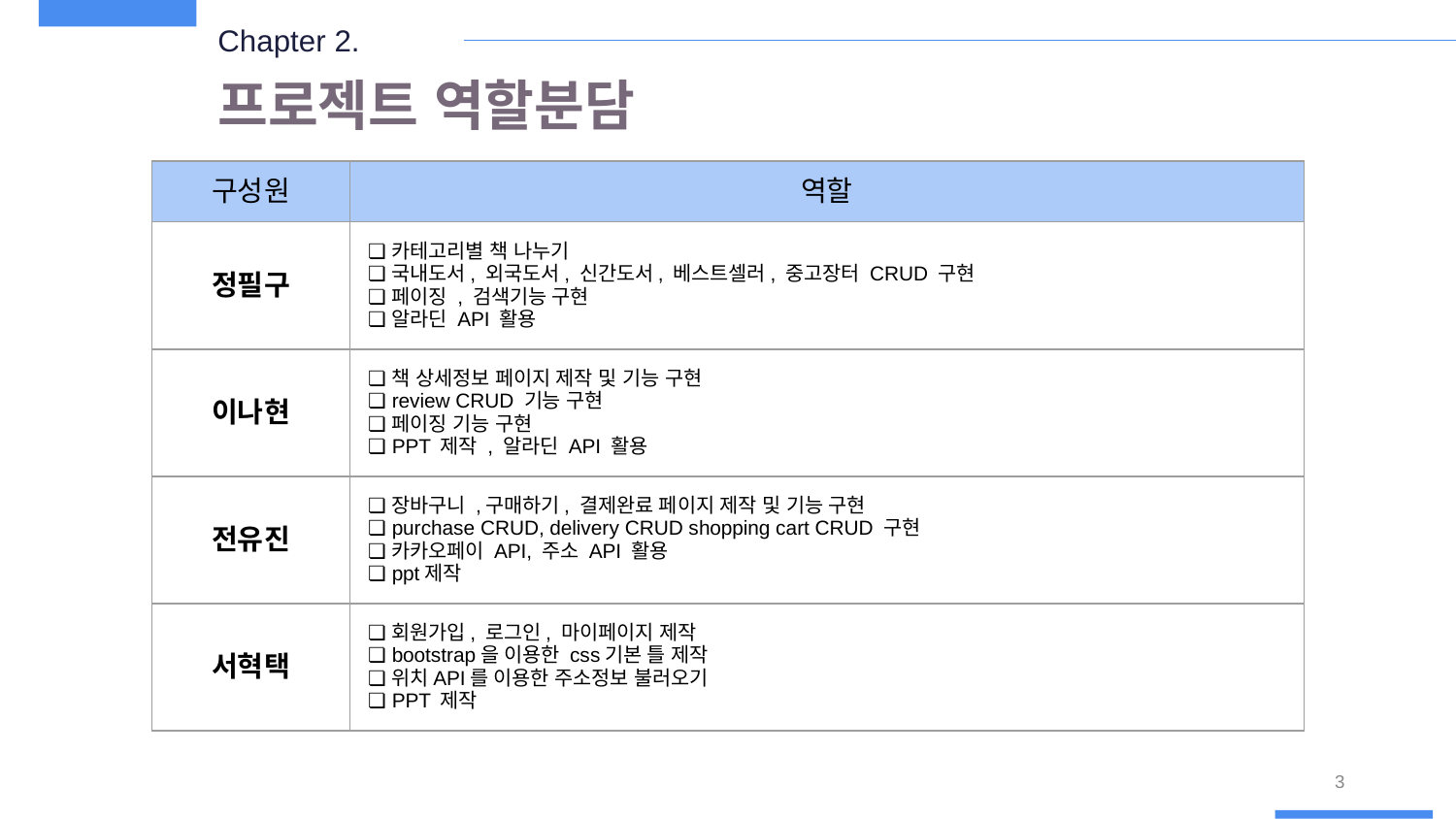

Chapter 2.
프로젝트 역할분담
| 구성원 | 역할 |
| --- | --- |
| 정필구 | 카테고리별 책 나누기 국내도서, 외국도서, 신간도서, 베스트셀러, 중고장터 CRUD 구현 페이징 , 검색기능 구현 알라딘 API 활용 |
| 이나현 | 책 상세정보 페이지 제작 및 기능 구현 review CRUD 기능 구현 페이징 기능 구현 PPT 제작 , 알라딘 API 활용 |
| 전유진 | 장바구니 ,구매하기, 결제완료 페이지 제작 및 기능 구현 purchase CRUD, delivery CRUD shopping cart CRUD 구현 카카오페이 API, 주소 API 활용 ppt제작 |
| 서혁택 | 회원가입, 로그인, 마이페이지 제작 bootstrap을 이용한 css기본 틀 제작 위치API를 이용한 주소정보 불러오기 PPT 제작 |
3